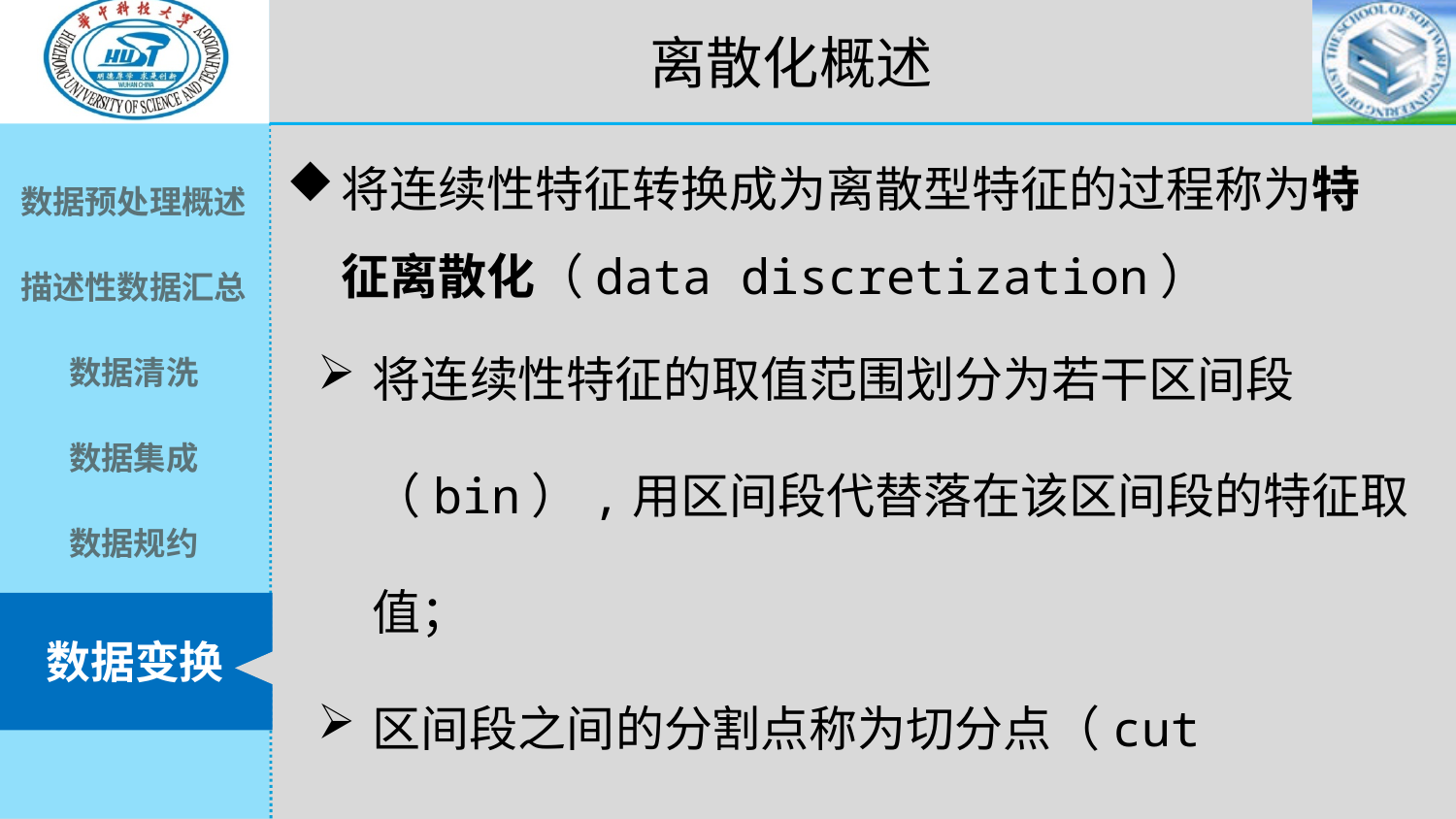

离散化概述
将连续性特征转换成为离散型特征的过程称为特征离散化（data discretization）
将连续性特征的取值范围划分为若干区间段（bin）,用区间段代替落在该区间段的特征取值；
区间段之间的分割点称为切分点（cut point）；
分割 出来的区间段的个数称为元数（arity）。